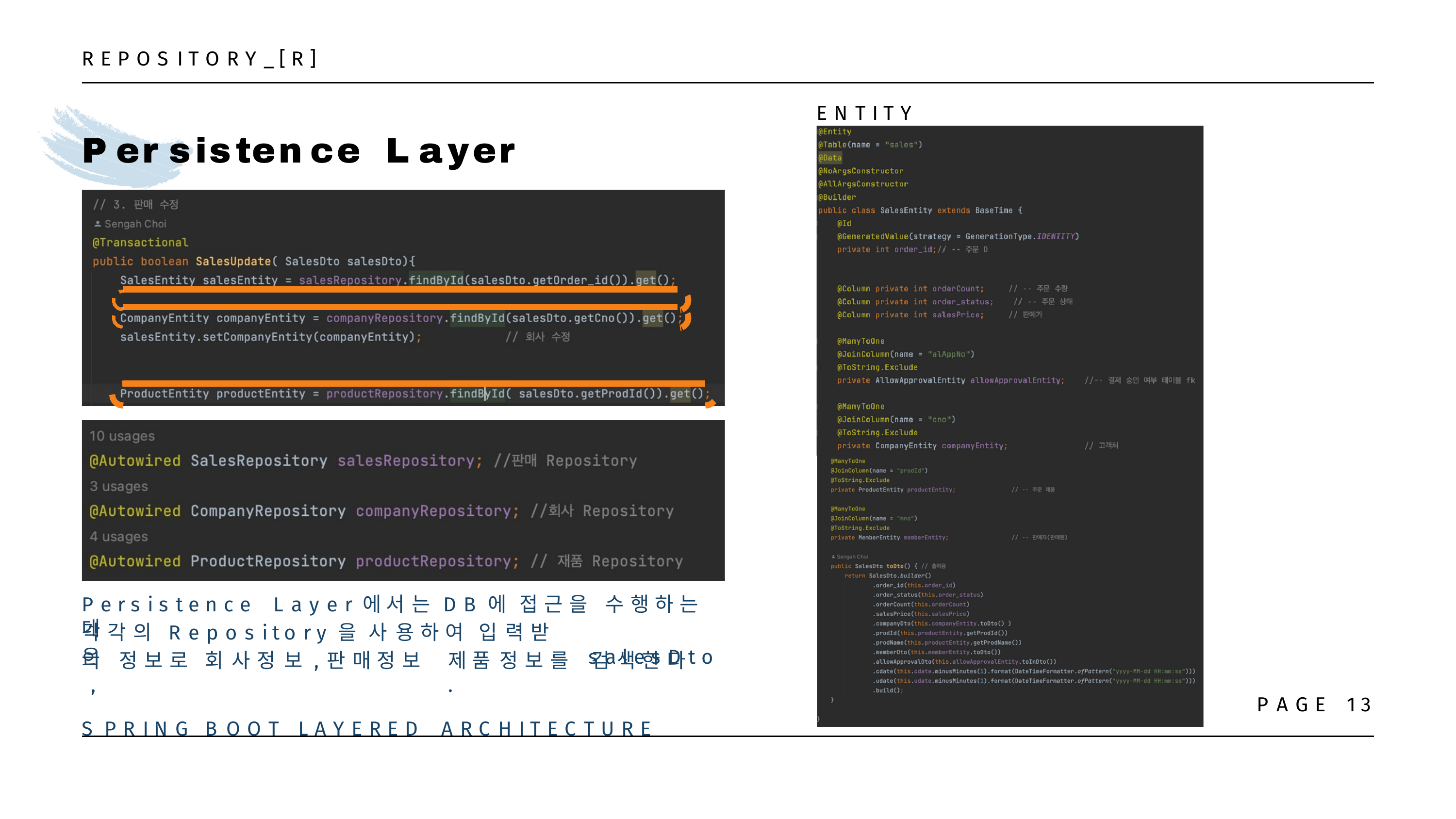

R E P O S I T O R Y _ [ R ]

E N T I T Y

# Persistence	Layer

P e r s i s t e n c e	L a y e r 에 서 는	D B 에	접 근 을	수 행 하 는 데
s a l e s D t o
각 각 의	R e p o s i t o r y 을	사 용 하 여	입 력 받 은
의	정 보 로	회 사 정 보 ,	판 매 정 보 ,
S P R I N G	B O O T	L A Y E R E D
제 품 정 보 를	검 색 한 다 .
A R C H I T E C T U R E
P A G E	1 3